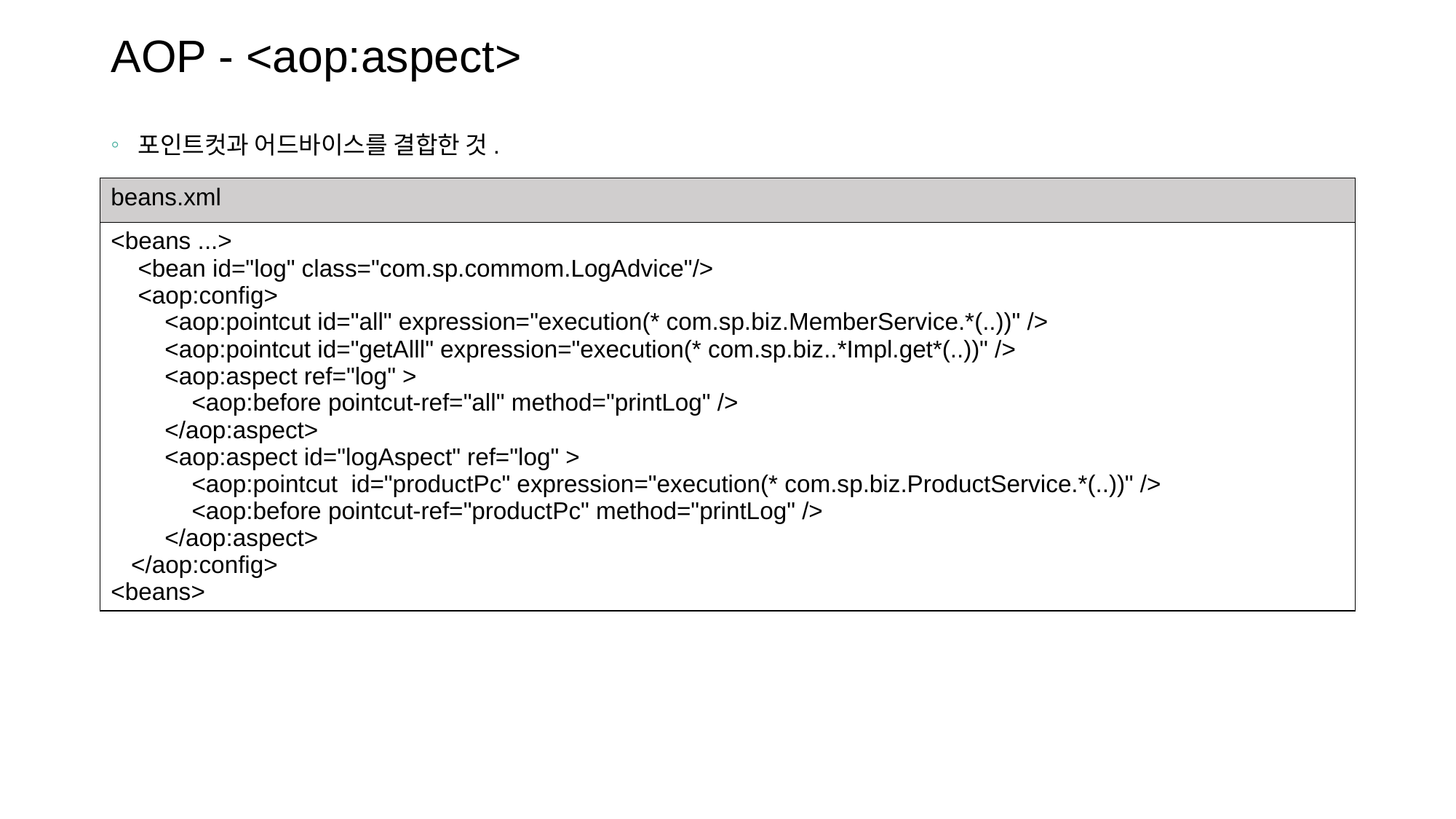

# AOP - <aop:aspect>
포인트컷과 어드바이스를 결합한 것.
| beans.xml |
| --- |
| <beans ...> <bean id="log" class="com.sp.commom.LogAdvice"/> <aop:config> <aop:pointcut id="all" expression="execution(\* com.sp.biz.MemberService.\*(..))" /> <aop:pointcut id="getAlll" expression="execution(\* com.sp.biz..\*Impl.get\*(..))" /> <aop:aspect ref="log" > <aop:before pointcut-ref="all" method="printLog" /> </aop:aspect> <aop:aspect id="logAspect" ref="log" > <aop:pointcut id="productPc" expression="execution(\* com.sp.biz.ProductService.\*(..))" /> <aop:before pointcut-ref="productPc" method="printLog" /> </aop:aspect> </aop:config> <beans> |